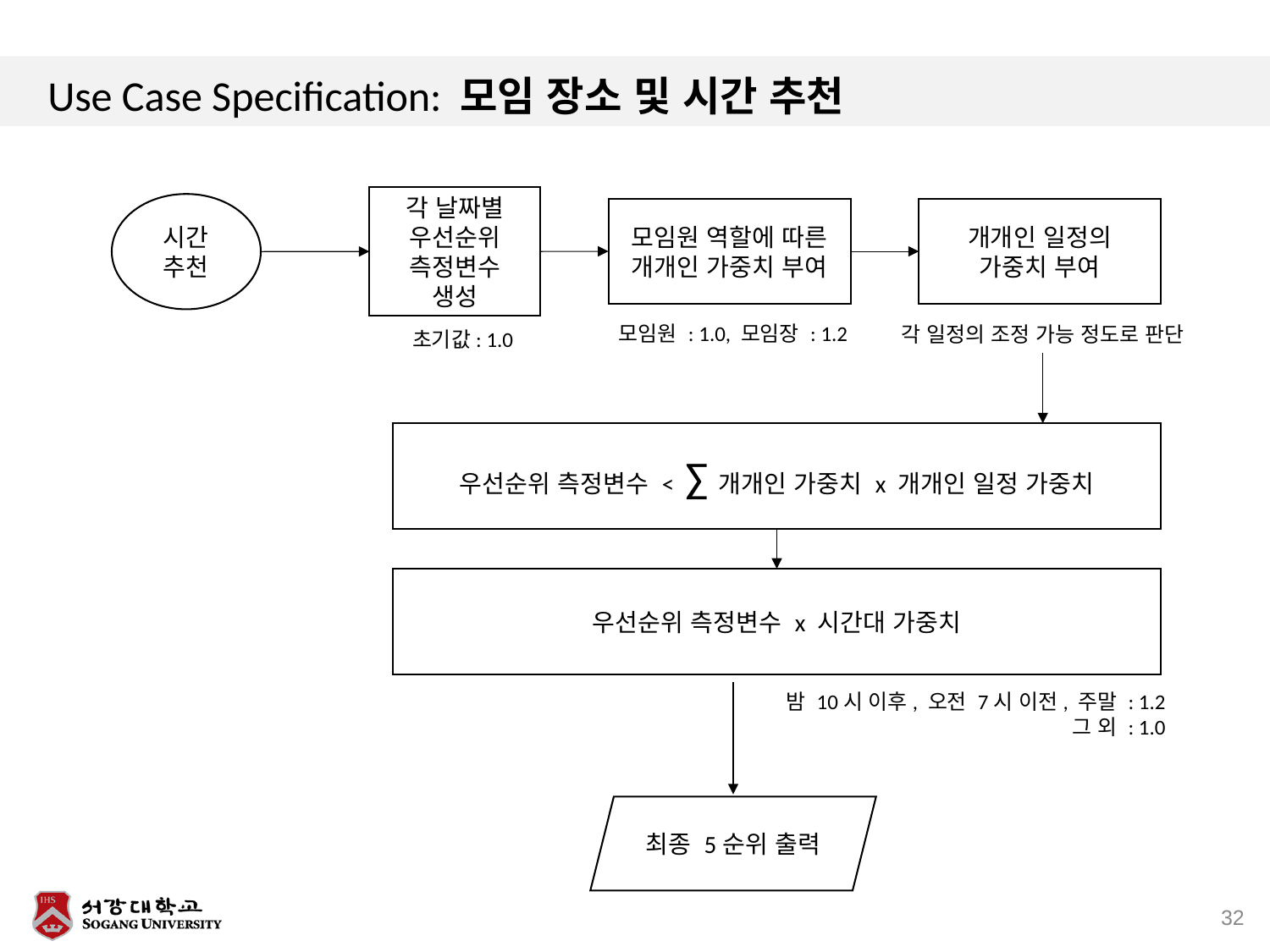

# Use Case Specification: 모임 장소 및 시간 추천
각 날짜별
우선순위
측정변수
생성
시간
추천
모임원 역할에 따른 개개인 가중치 부여
개개인 일정의
가중치 부여
모임원 : 1.0, 모임장 : 1.2
각 일정의 조정 가능 정도로 판단
초기값: 1.0
우선순위 측정변수 <  ∑개개인 가중치 x 개개인 일정 가중치
우선순위 측정변수 x 시간대 가중치
밤 10시 이후, 오전 7시 이전, 주말 : 1.2
그 외 : 1.0
최종 5순위 출력
32